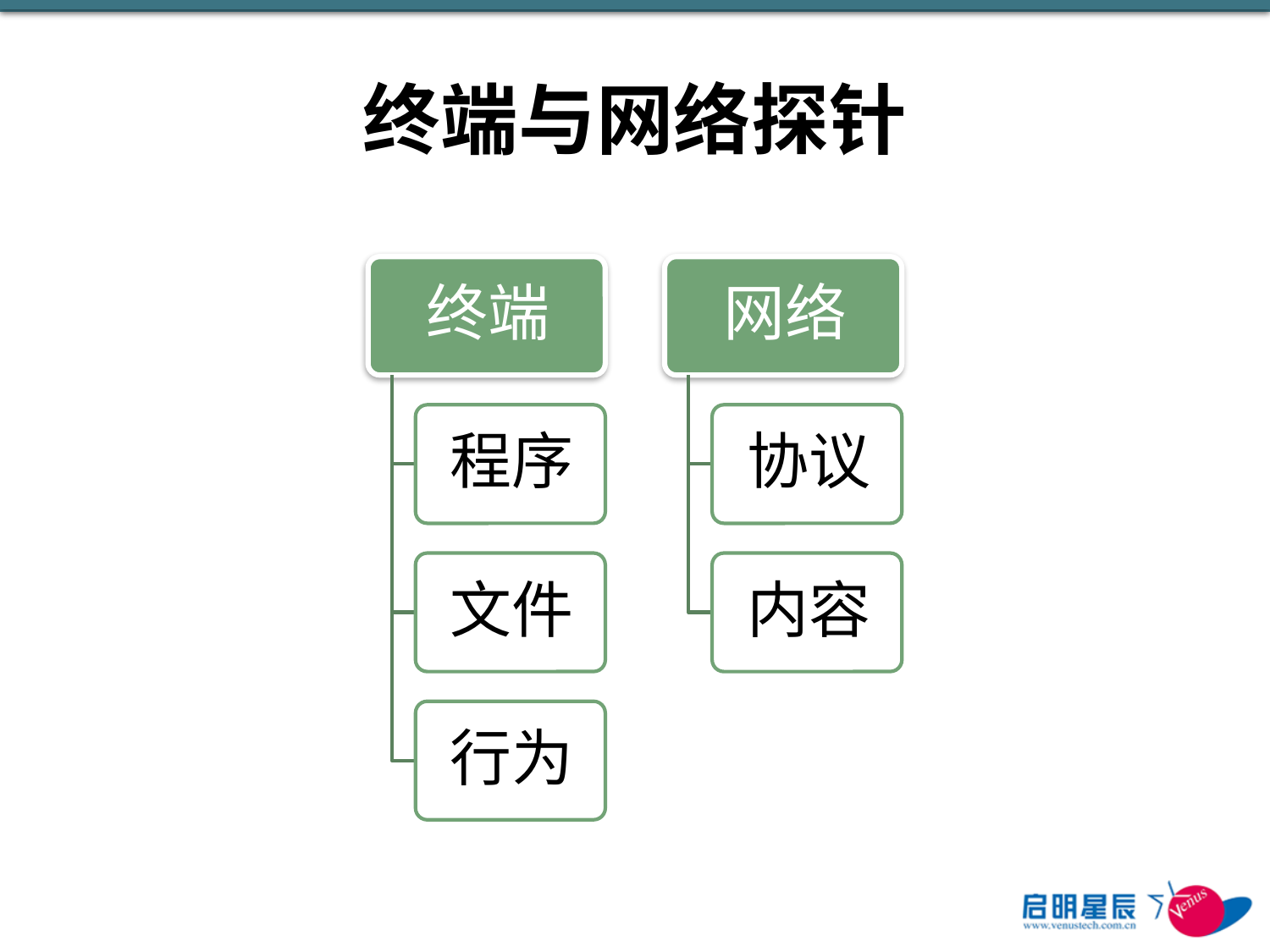

# 终端与网络探针
终端
程序
文件
行为
网络
协议
内容